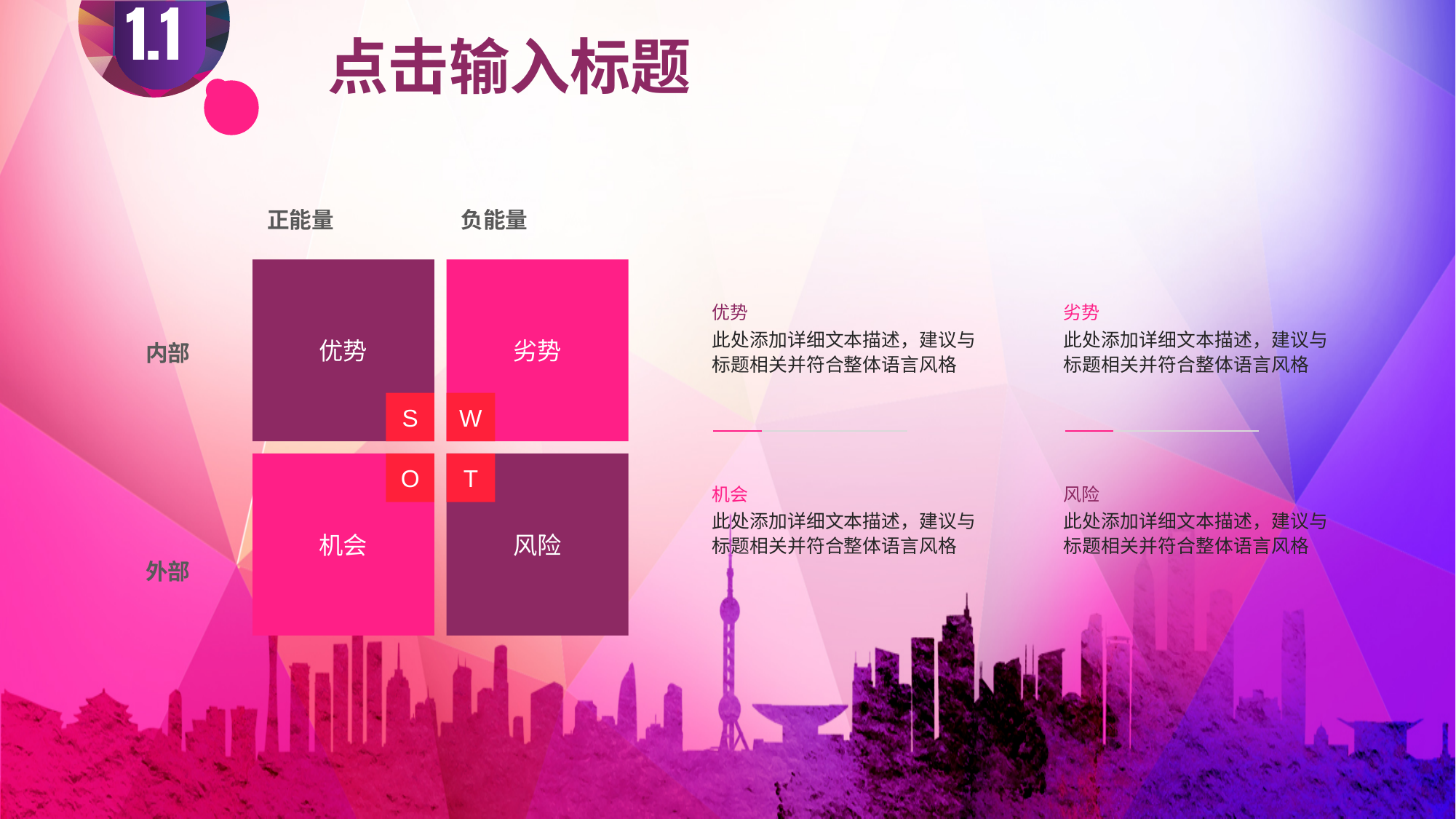

1.1
1.1

点击输入标题

正能量
负能量
优势
S
劣势
W
优势
劣势
此处添加详细文本描述，建议与标题相关并符合整体语言风格
此处添加详细文本描述，建议与标题相关并符合整体语言风格
内部
机会
O
风险
T
机会
风险
此处添加详细文本描述，建议与标题相关并符合整体语言风格
此处添加详细文本描述，建议与标题相关并符合整体语言风格
外部